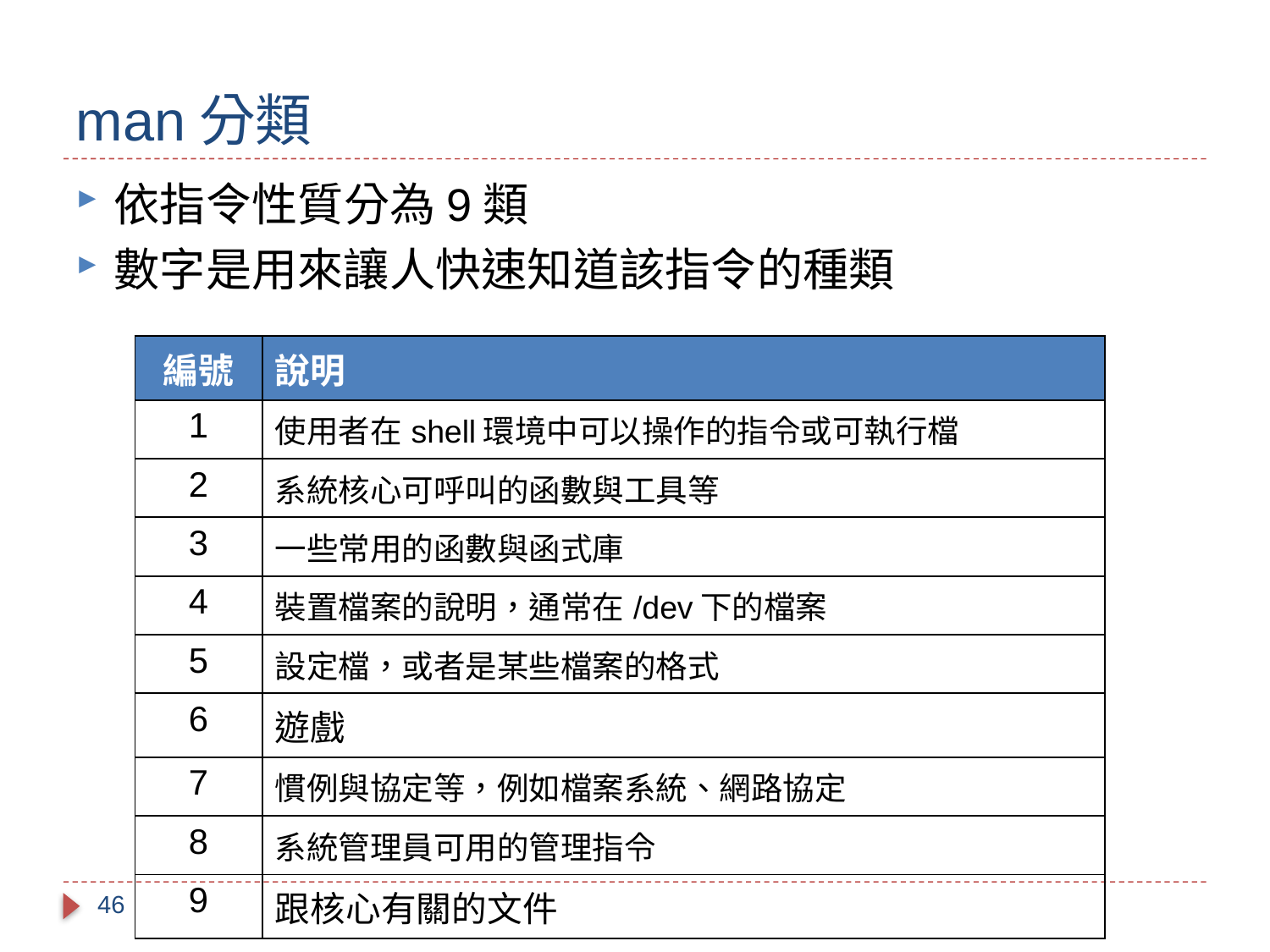

# man分類
依指令性質分為9類
數字是用來讓人快速知道該指令的種類

| 編號 | 說明 |
| --- | --- |
| 1 | 使用者在shell環境中可以操作的指令或可執行檔 |
| 2 | 系統核心可呼叫的函數與工具等 |
| 3 | 一些常用的函數與函式庫 |
| 4 | 裝置檔案的說明，通常在/dev下的檔案 |
| 5 | 設定檔，或者是某些檔案的格式 |
| 6 | 遊戲 |
| 7 | 慣例與協定等，例如檔案系統、網路協定 |
| 8 | 系統管理員可用的管理指令 |
| 9 | 跟核心有關的文件 |
46